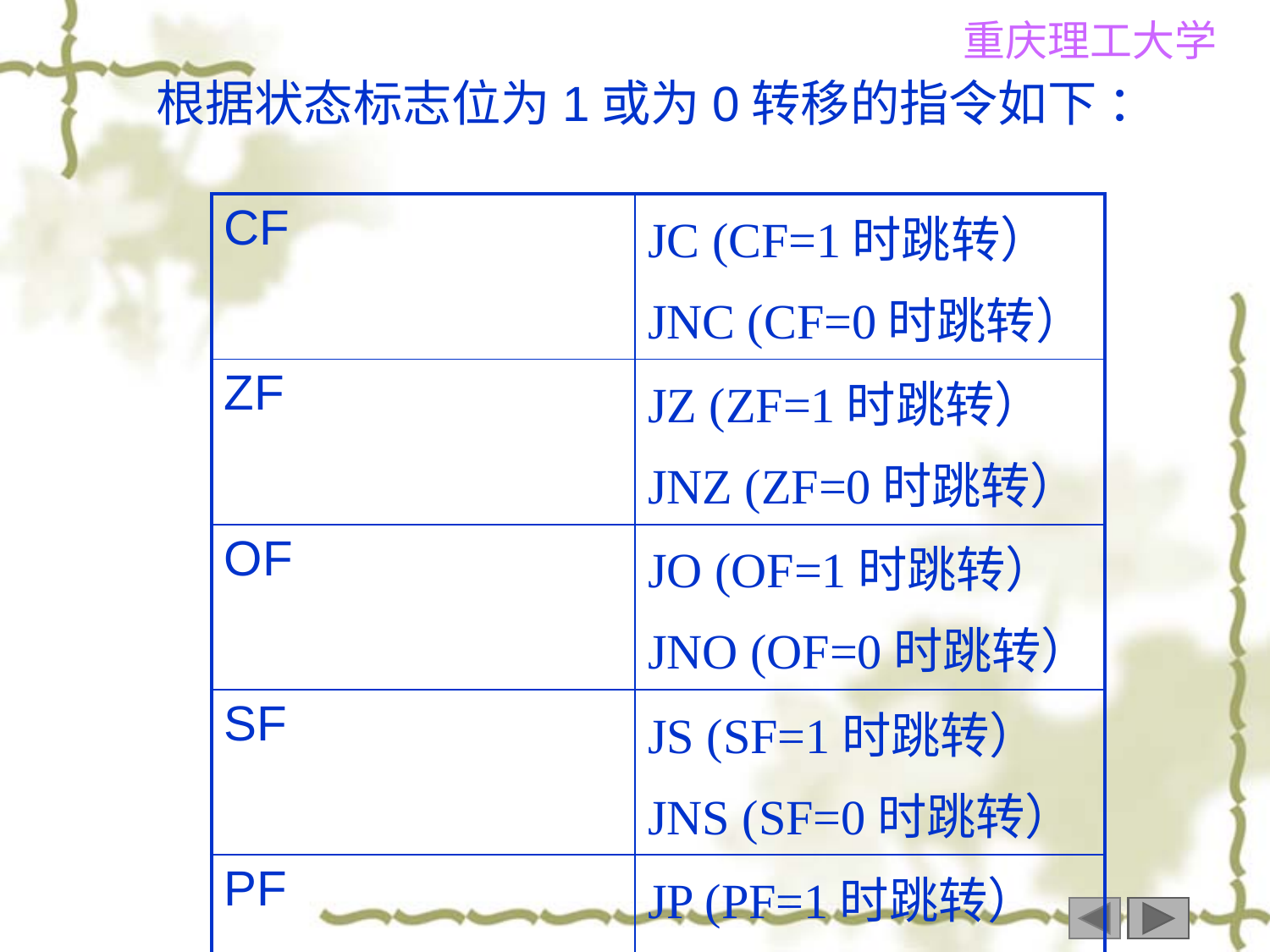

根据状态标志位为1或为0转移的指令如下 ：
| CF | JC (CF=1时跳转） JNC (CF=0时跳转） |
| --- | --- |
| ZF | JZ (ZF=1时跳转） JNZ (ZF=0时跳转） |
| OF | JO (OF=1时跳转） JNO (OF=0时跳转） |
| SF | JS (SF=1时跳转） JNS (SF=0时跳转） |
| PF | JP (PF=1时跳转） JNP (PF=0时跳转） |